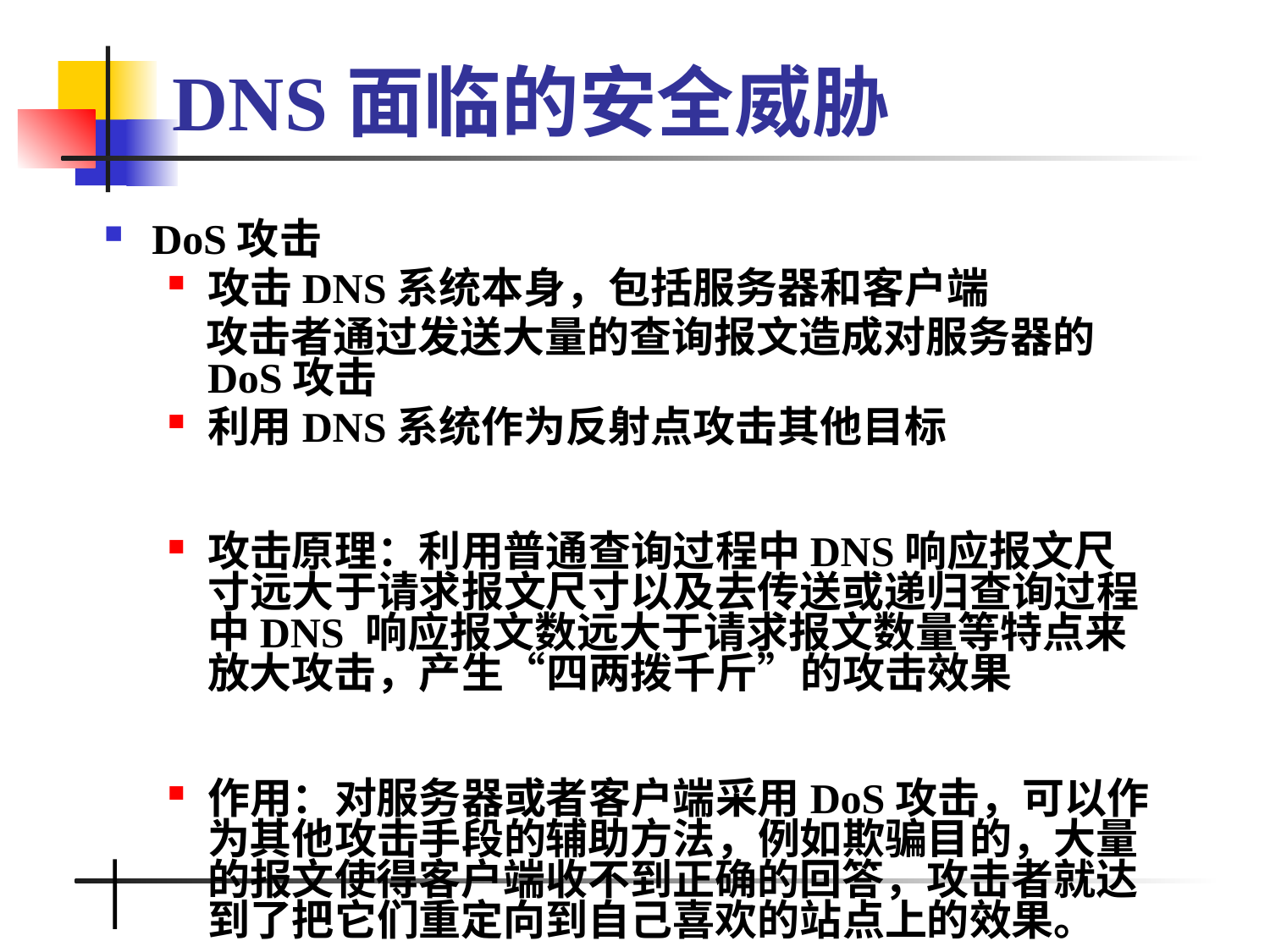

# DNS面临的安全威胁
DoS攻击
攻击DNS系统本身，包括服务器和客户端
   攻击者通过发送大量的查询报文造成对服务器的DoS攻击
利用DNS系统作为反射点攻击其他目标

攻击原理：利用普通查询过程中DNS响应报文尺寸远大于请求报文尺寸以及去传送或递归查询过程中DNS 响应报文数远大于请求报文数量等特点来放大攻击，产生“四两拨千斤”的攻击效果

作用：对服务器或者客户端采用DoS攻击，可以作为其他攻击手段的辅助方法，例如欺骗目的，大量的报文使得客户端收不到正确的回答，攻击者就达到了把它们重定向到自己喜欢的站点上的效果。